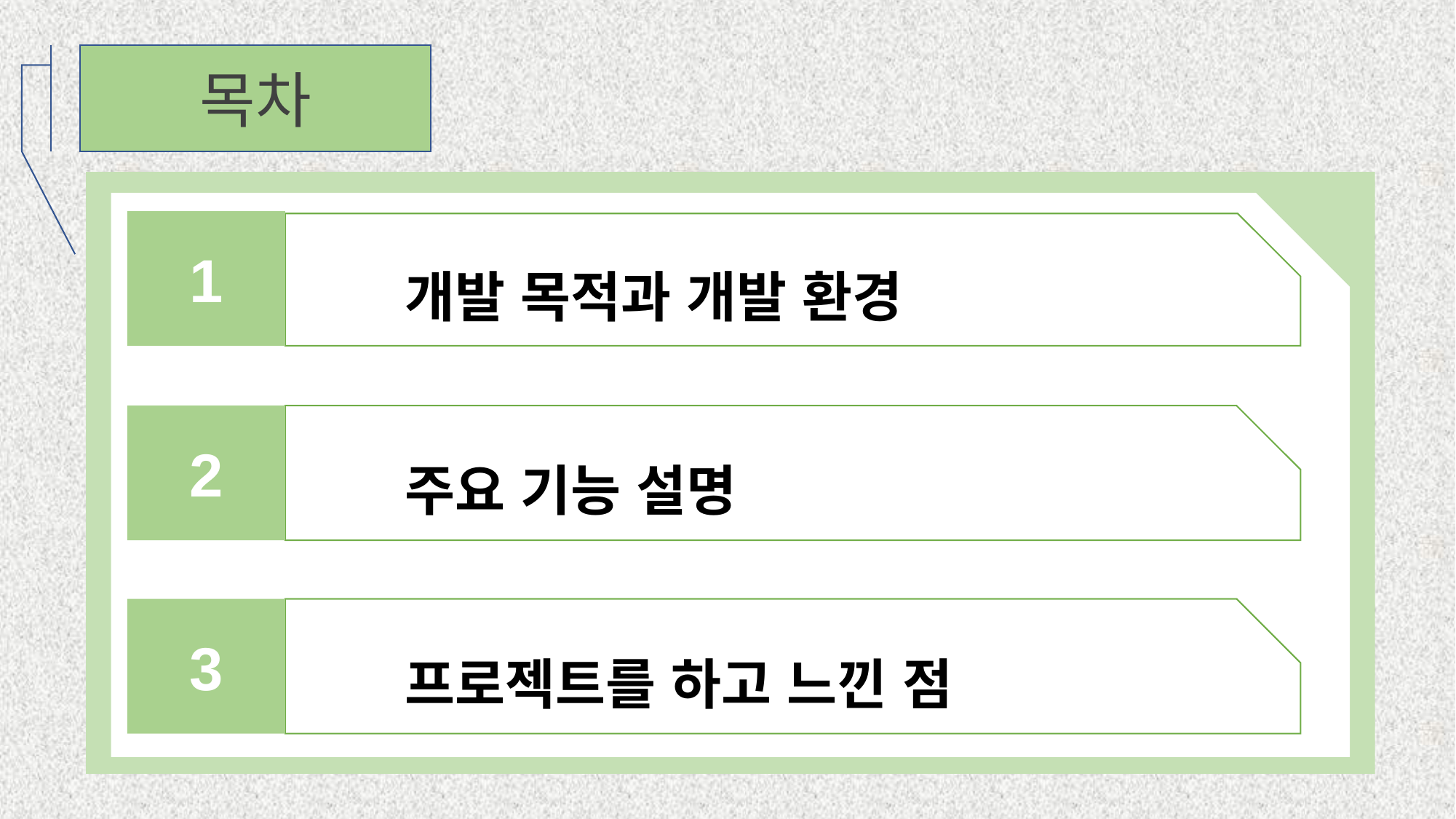

목차

1
	개발 목적과 개발 환경
2
	주요 기능 설명
3
	프로젝트를 하고 느낀 점